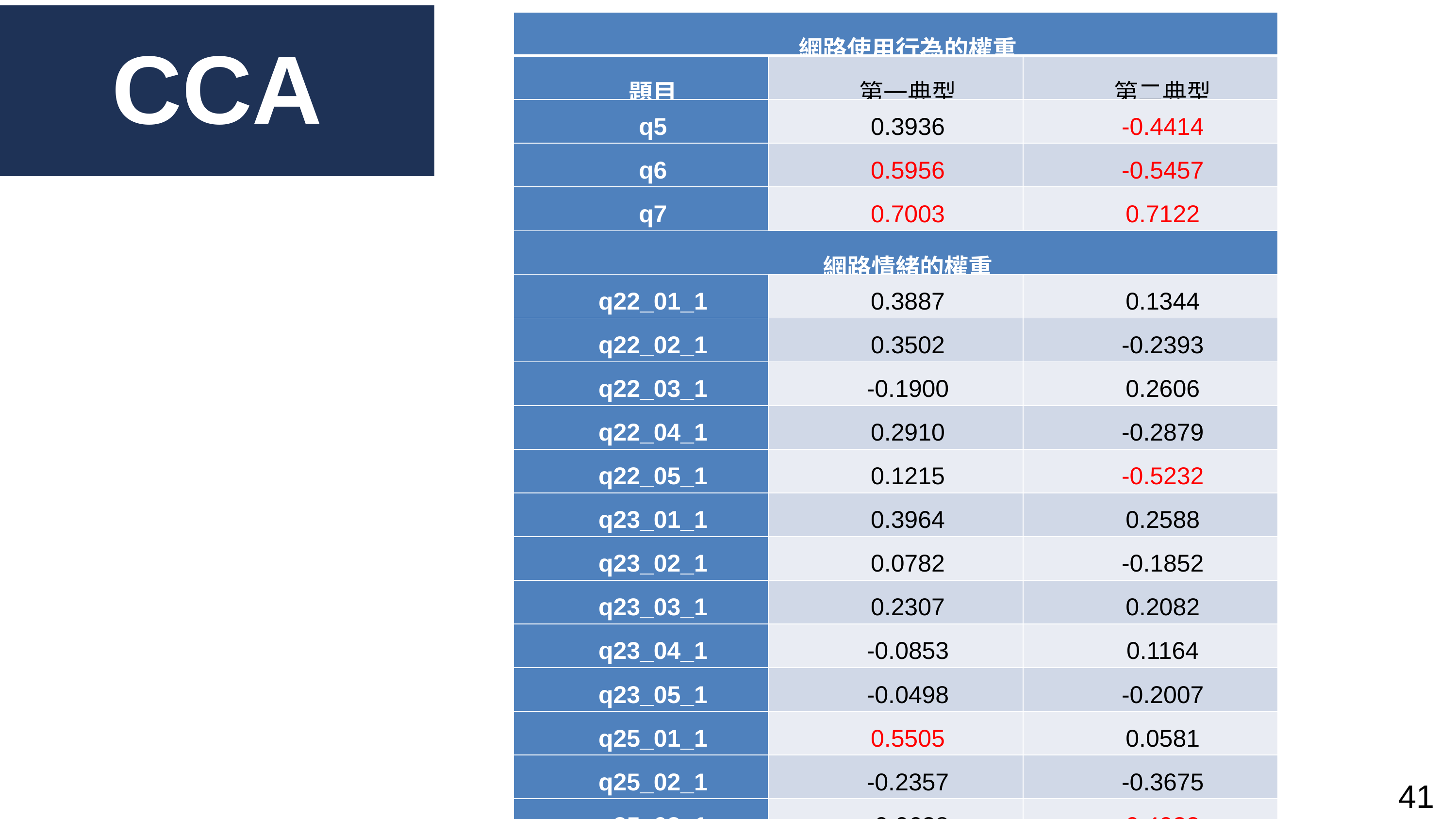

| 網路使用行為的權重 |  |  |
| --- | --- | --- |
| 題目 | 第一典型 | 第二典型 |
| q5 | 0.3936 | -0.4414 |
| q6 | 0.5956 | -0.5457 |
| q7 | 0.7003 | 0.7122 |
| 網路情緒的權重 |  |  |
| q22\_01\_1 | 0.3887 | 0.1344 |
| q22\_02\_1 | 0.3502 | -0.2393 |
| q22\_03\_1 | -0.1900 | 0.2606 |
| q22\_04\_1 | 0.2910 | -0.2879 |
| q22\_05\_1 | 0.1215 | -0.5232 |
| q23\_01\_1 | 0.3964 | 0.2588 |
| q23\_02\_1 | 0.0782 | -0.1852 |
| q23\_03\_1 | 0.2307 | 0.2082 |
| q23\_04\_1 | -0.0853 | 0.1164 |
| q23\_05\_1 | -0.0498 | -0.2007 |
| q25\_01\_1 | 0.5505 | 0.0581 |
| q25\_02\_1 | -0.2357 | -0.3675 |
| q25\_03\_1 | -0.0628 | 0.4033 |
| q25\_04\_1 | -0.0446 | 0.0232 |
CCA
41